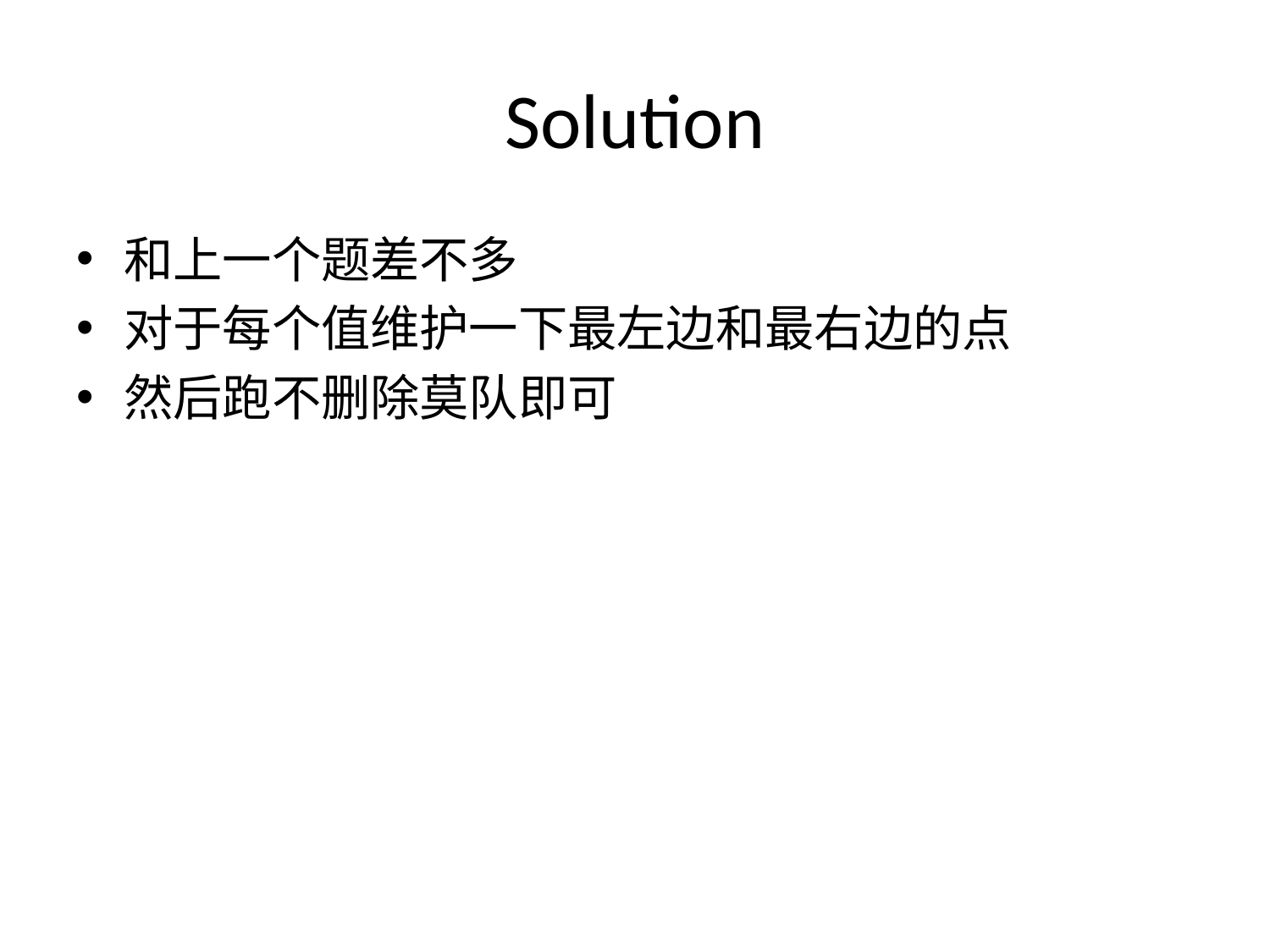

# Solution
和上一个题差不多
对于每个值维护一下最左边和最右边的点
然后跑不删除莫队即可